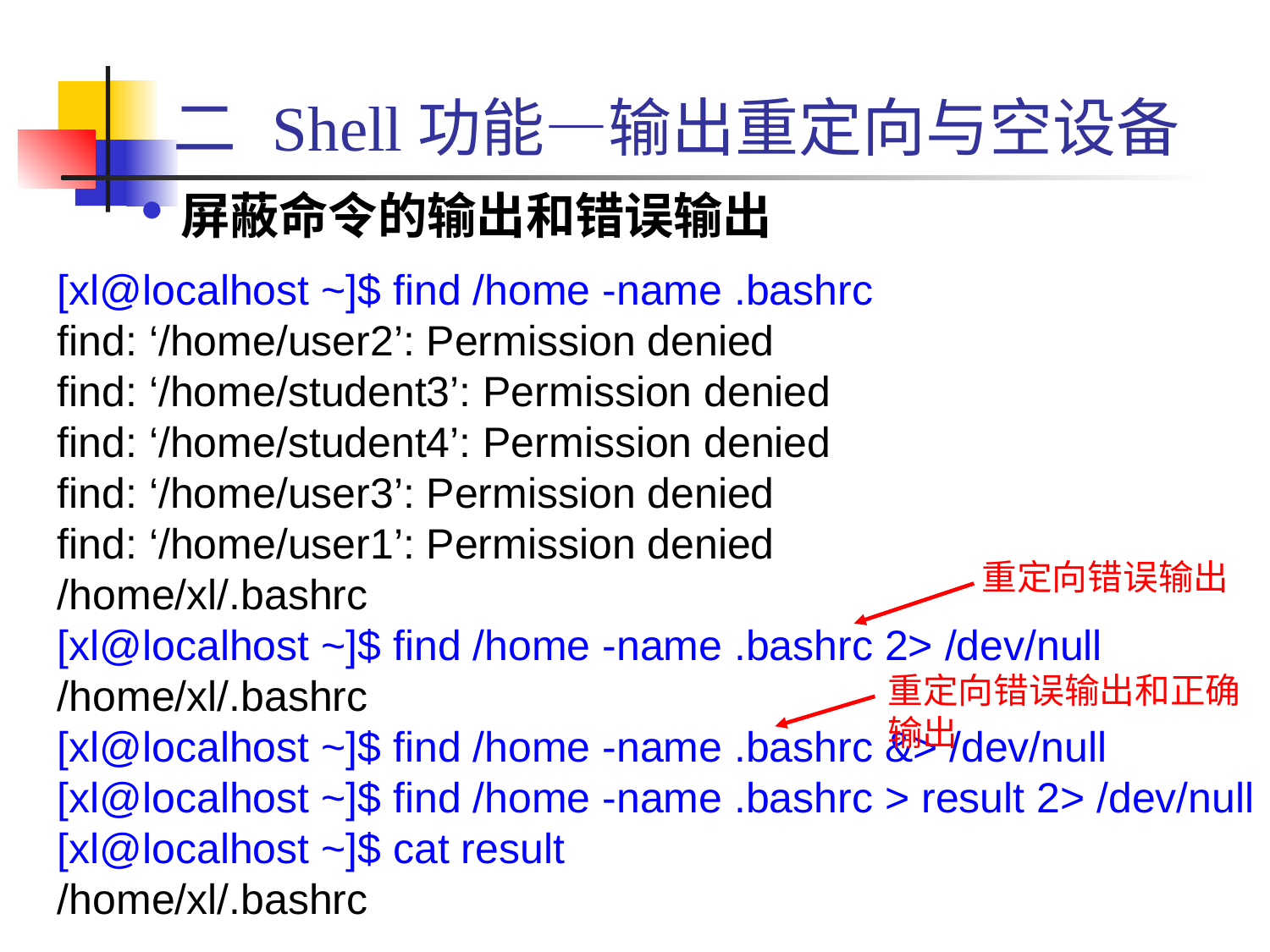

# 二 Shell功能—输出重定向与空设备
屏蔽命令的输出和错误输出
[xl@localhost ~]$ find /home -name .bashrc
find: ‘/home/user2’: Permission denied
find: ‘/home/student3’: Permission denied
find: ‘/home/student4’: Permission denied
find: ‘/home/user3’: Permission denied
find: ‘/home/user1’: Permission denied
/home/xl/.bashrc
[xl@localhost ~]$ find /home -name .bashrc 2> /dev/null
/home/xl/.bashrc
[xl@localhost ~]$ find /home -name .bashrc &> /dev/null
[xl@localhost ~]$ find /home -name .bashrc > result 2> /dev/null
[xl@localhost ~]$ cat result
/home/xl/.bashrc
重定向错误输出
重定向错误输出和正确输出